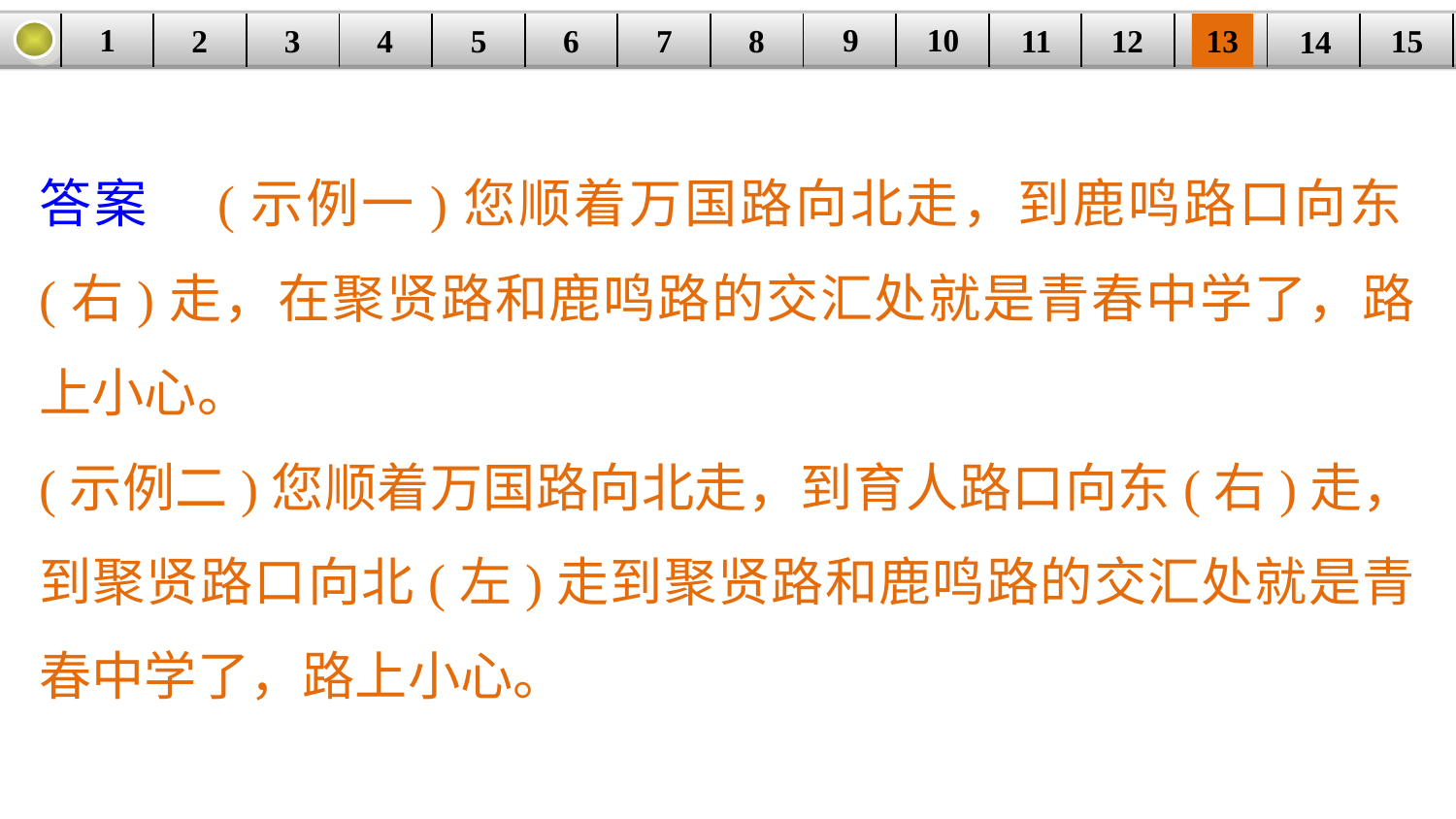

9
10
1
3
4
5
6
8
11
2
12
15
|  |  |  |  |  |  |  |  |  |  |  |  |  |  |  |
| --- | --- | --- | --- | --- | --- | --- | --- | --- | --- | --- | --- | --- | --- | --- |
7
13
14

答案　(示例一)您顺着万国路向北走，到鹿鸣路口向东(右)走，在聚贤路和鹿鸣路的交汇处就是青春中学了，路上小心。
(示例二)您顺着万国路向北走，到育人路口向东(右)走，到聚贤路口向北(左)走到聚贤路和鹿鸣路的交汇处就是青春中学了，路上小心。